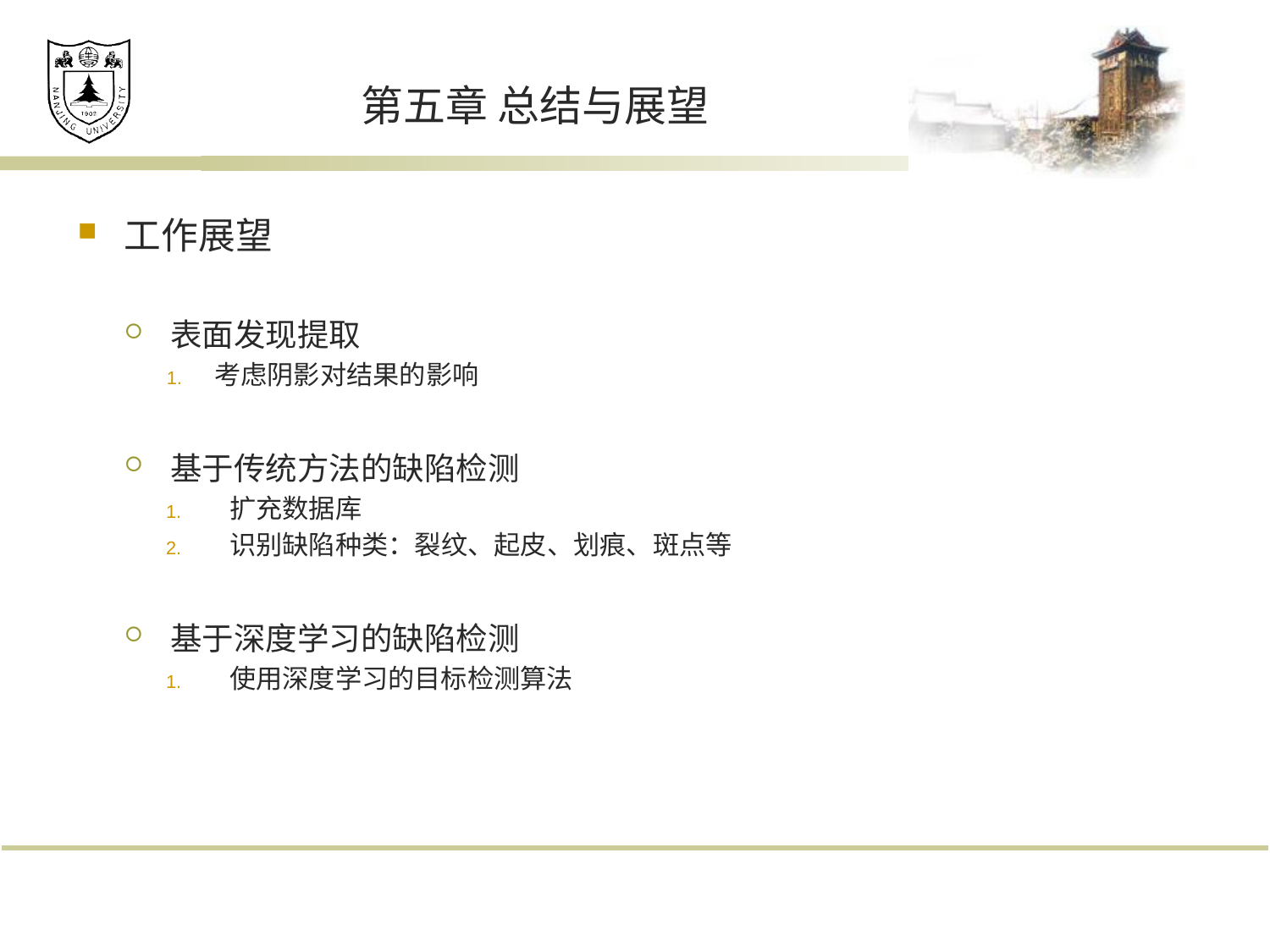

# 第五章 总结与展望
工作展望

表面发现提取
考虑阴影对结果的影响

基于传统方法的缺陷检测
扩充数据库
识别缺陷种类：裂纹、起皮、划痕、斑点等

基于深度学习的缺陷检测
使用深度学习的目标检测算法